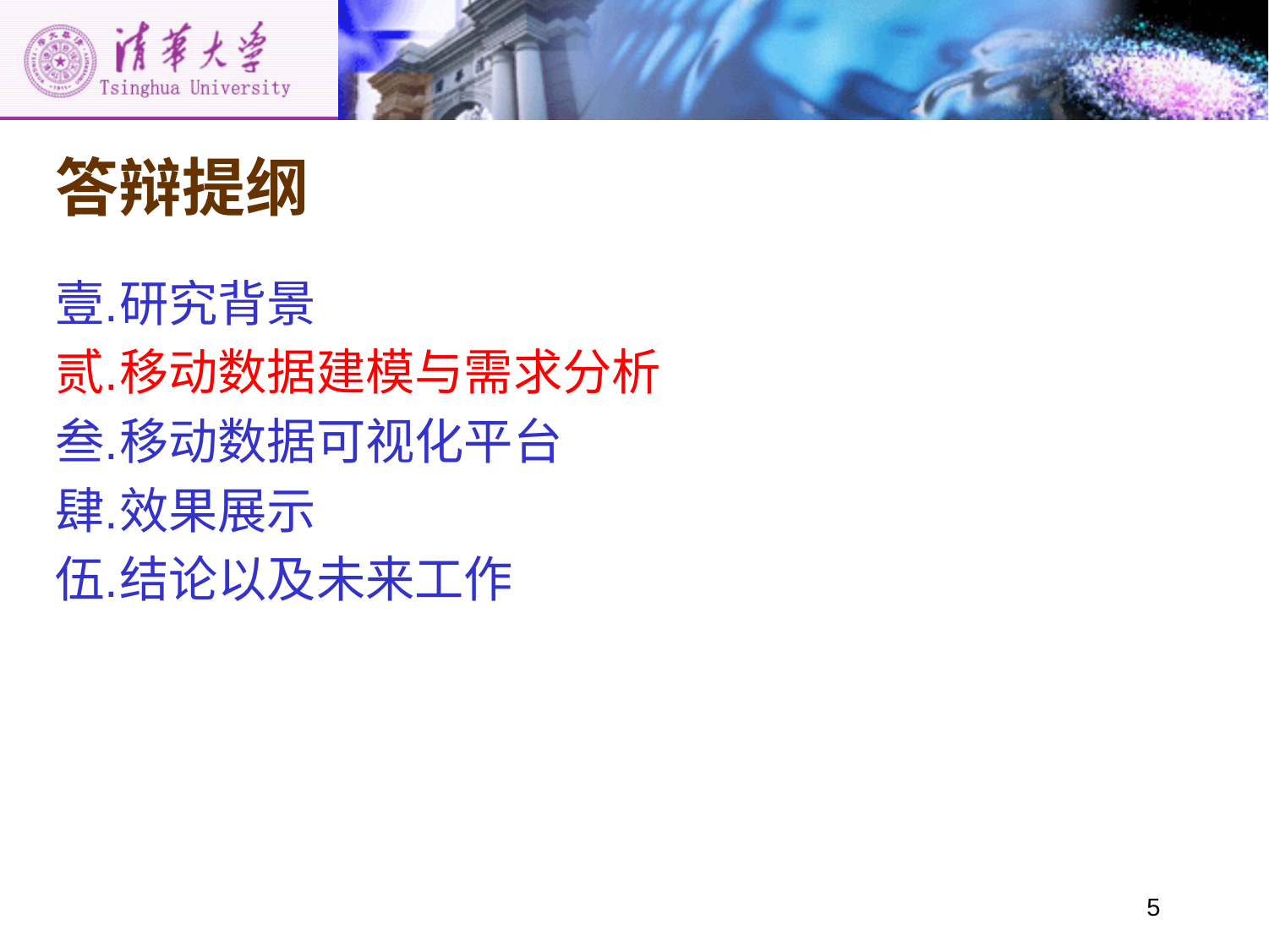

# 答辩提纲
研究背景
移动数据建模与需求分析
移动数据可视化平台
效果展示
结论以及未来工作
5